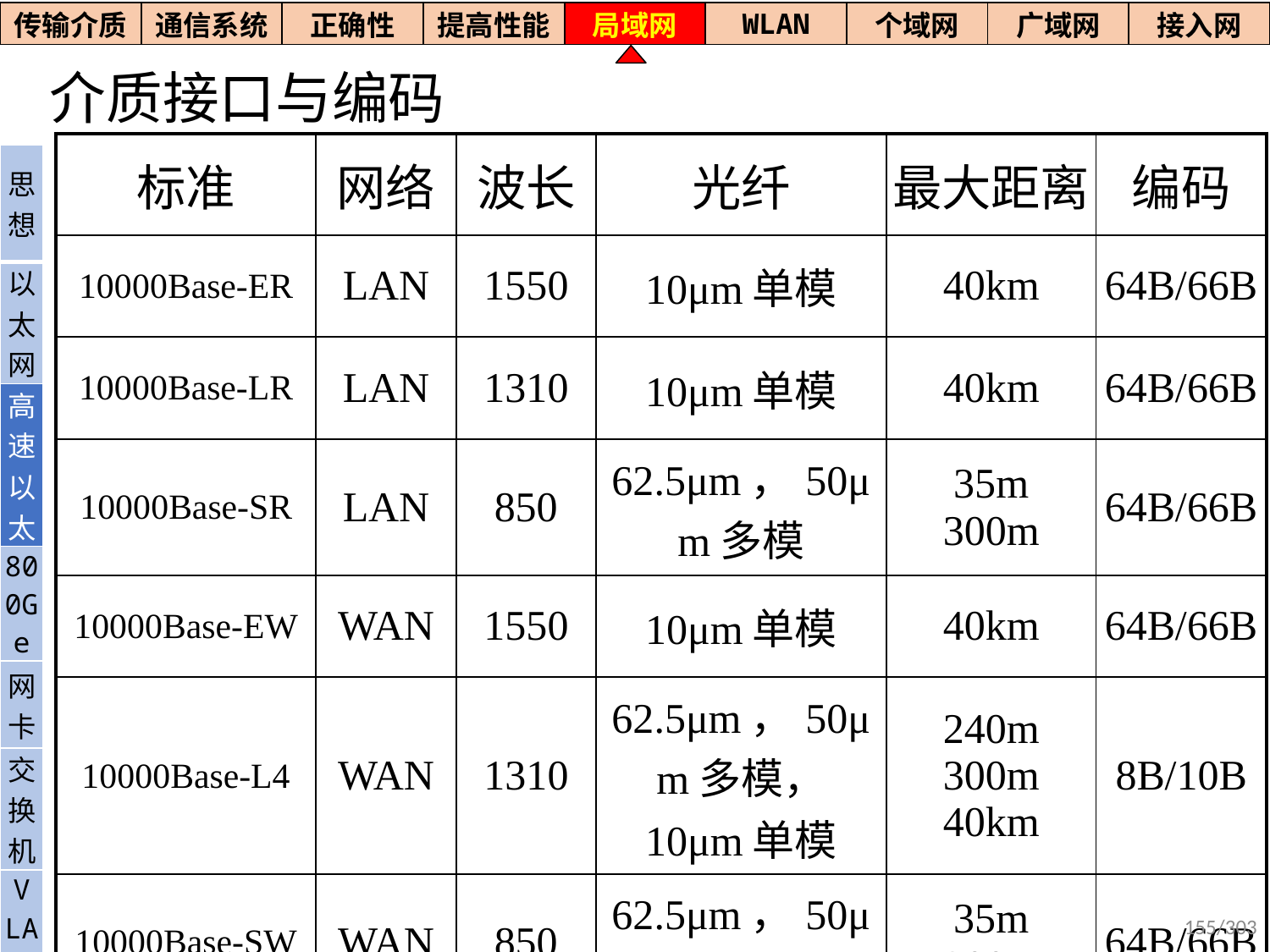

| 传输介质 | 通信系统 | 正确性 | 提高性能 | 局域网 | WLAN | 个域网 | 广域网 | 接入网 |
| --- | --- | --- | --- | --- | --- | --- | --- | --- |

# 介质接口与编码
| 标准 | 网络 | 波长 | 光纤 | 最大距离 | 编码 |
| --- | --- | --- | --- | --- | --- |
| 10000Base-ER | LAN | 1550 | 10μm单模 | 40km | 64B/66B |
| 10000Base-LR | LAN | 1310 | 10μm单模 | 40km | 64B/66B |
| 10000Base-SR | LAN | 850 | 62.5μm，50μm多模 | 35m 300m | 64B/66B |
| 10000Base-EW | WAN | 1550 | 10μm单模 | 40km | 64B/66B |
| 10000Base-L4 | WAN | 1310 | 62.5μm，50μm多模， 10μm单模 | 240m 300m 40km | 8B/10B |
| 10000Base-SW | WAN | 850 | 62.5μm，50μm多模 | 35m 300m | 64B/66B |

| 思想 |
| --- |
| 以太网 |
| 高速以太 |
| 800Ge |
| 网卡 |
| 交换机 |
| V LAN |
155/303